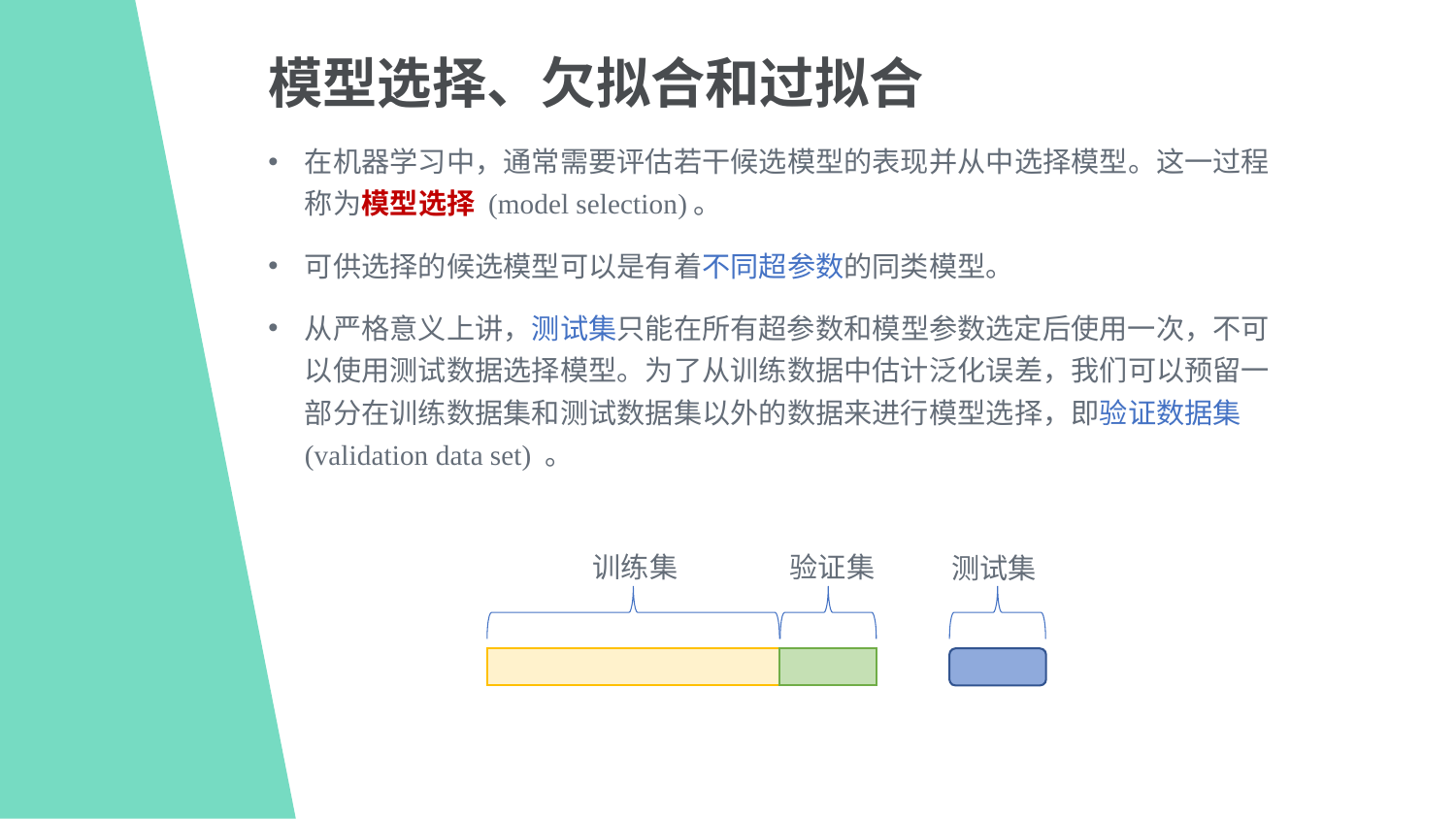

模型选择、欠拟合和过拟合
在机器学习中，通常需要评估若干候选模型的表现并从中选择模型。这一过程称为模型选择 (model selection)。
可供选择的候选模型可以是有着不同超参数的同类模型。
从严格意义上讲，测试集只能在所有超参数和模型参数选定后使用一次，不可以使用测试数据选择模型。为了从训练数据中估计泛化误差，我们可以预留一部分在训练数据集和测试数据集以外的数据来进行模型选择，即验证数据集 (validation data set) 。

验证集
训练集
测试集